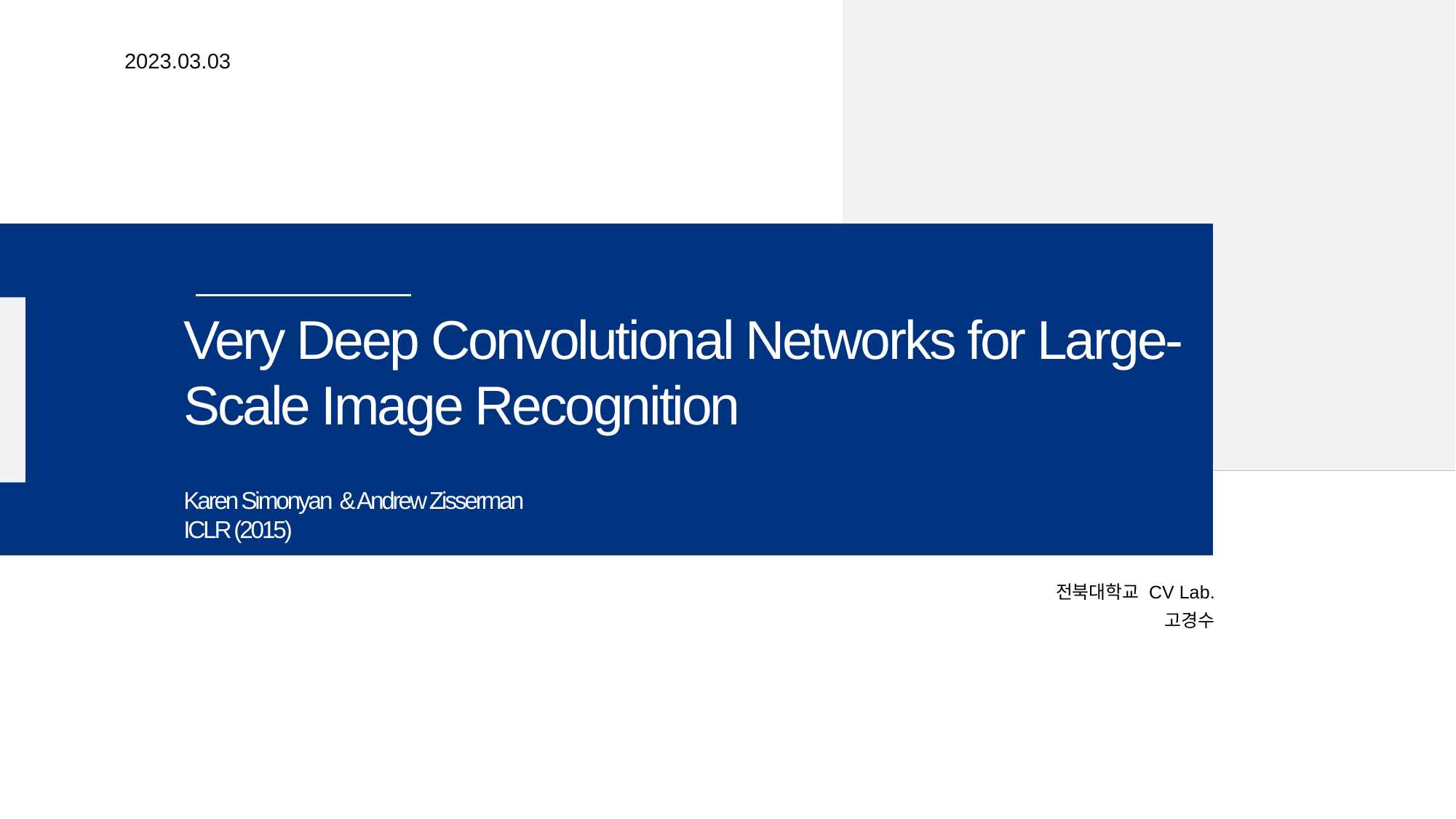

2023.03.03
Very Deep Convolutional Networks for Large-Scale Image Recognition
Karen Simonyan  & Andrew Zisserman
ICLR (2015)
전북대학교 CV Lab.
고경수